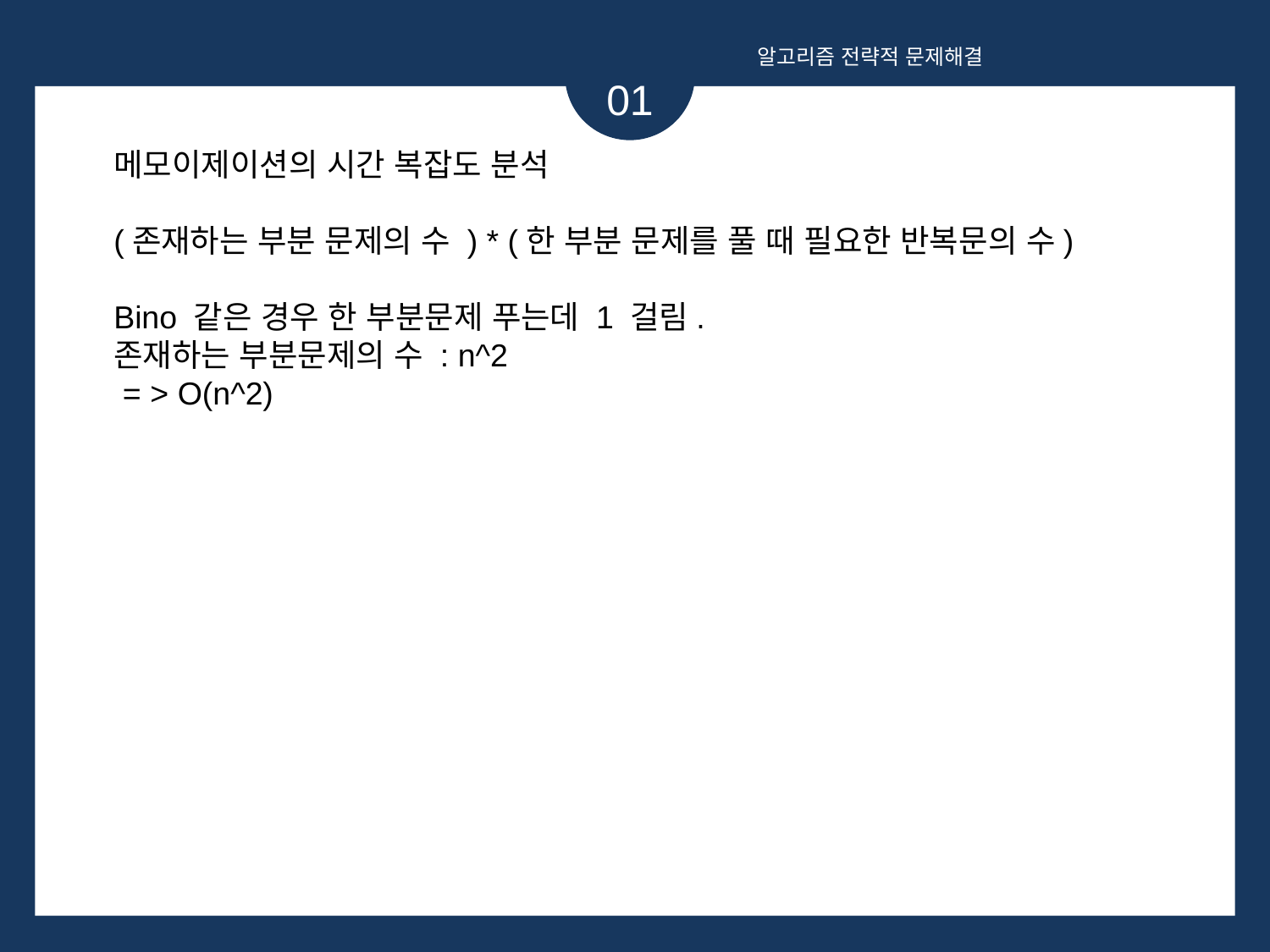

알고리즘 전략적 문제해결
01

메모이제이션의 시간 복잡도 분석

(존재하는 부분 문제의 수 ) * (한 부분 문제를 풀 때 필요한 반복문의 수)

Bino 같은 경우 한 부분문제 푸는데 1 걸림.
존재하는 부분문제의 수 : n^2
 = > O(n^2)